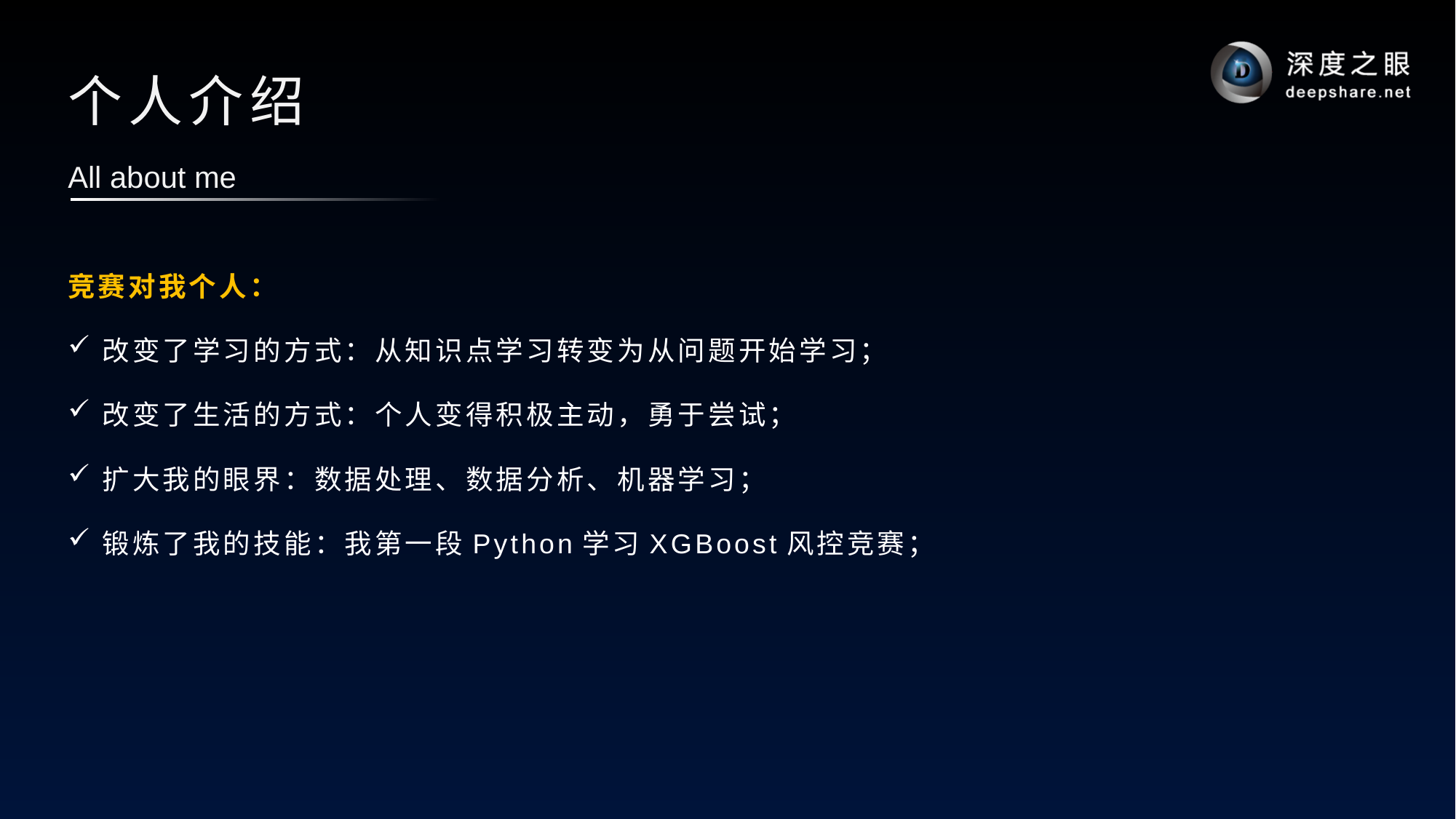

# 个人介绍
All about me
竞赛对我个人：
改变了学习的方式：从知识点学习转变为从问题开始学习；
改变了生活的方式：个人变得积极主动，勇于尝试；
扩大我的眼界：数据处理、数据分析、机器学习；
锻炼了我的技能：我第一段Python学习XGBoost风控竞赛；